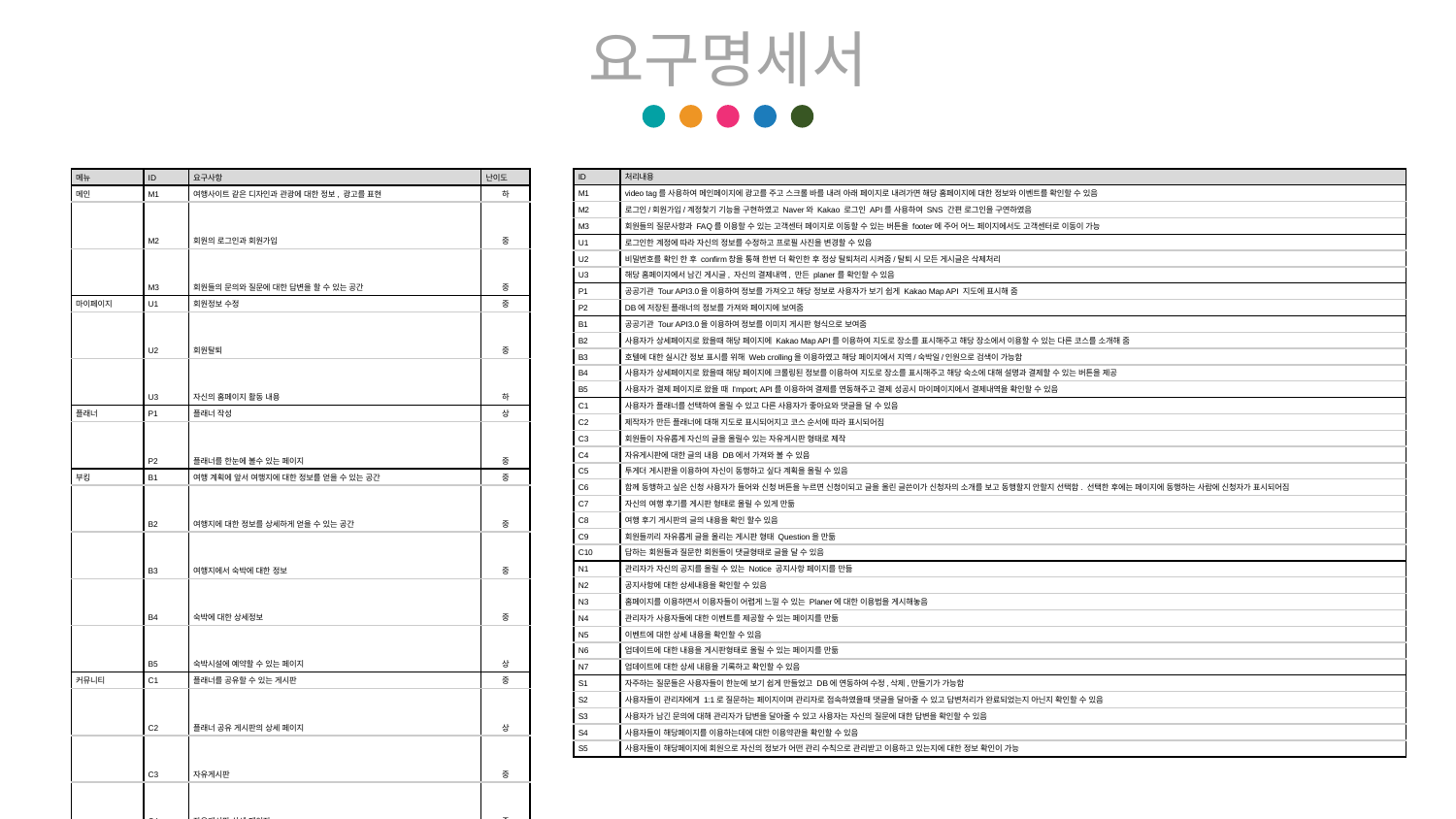

요구명세서

| ID | 처리내용 |
| --- | --- |
| M1 | video tag를 사용하여 메인페이지에 광고를 주고 스크롤 바를 내려 아래 페이지로 내려가면 해당 홈페이지에 대한 정보와 이벤트를 확인할 수 있음 |
| M2 | 로그인/회원가입/계정찾기 기능을 구현하였고 Naver와 Kakao 로그인 API를 사용하여 SNS 간편 로그인을 구연하였음 |
| M3 | 회원들의 질문사항과 FAQ를 이용할 수 있는 고객센터 페이지로 이동할 수 있는 버튼을 footer에 주어 어느 페이지에서도 고객센터로 이동이 가능 |
| U1 | 로그인한 계정에 따라 자신의 정보를 수정하고 프로필 사진을 변경할 수 있음 |
| U2 | 비밀번호를 확인 한 후 confirm창을 통해 한번 더 확인한 후 정상 탈퇴처리 시켜줌/탈퇴 시 모든 게시글은 삭제처리 |
| U3 | 해당 홈페이지에서 남긴 게시글, 자신의 결제내역, 만든 planer를 확인할 수 있음 |
| P1 | 공공기관 Tour API3.0을 이용하여 정보를 가져오고 해당 정보로 사용자가 보기 쉽게 Kakao Map API 지도에 표시해 줌 |
| P2 | DB에 저장된 플래너의 정보를 가져와 페이지에 보여줌 |
| B1 | 공공기관 Tour API3.0을 이용하여 정보를 이미지 게시판 형식으로 보여줌 |
| B2 | 사용자가 상세페이지로 왔을때 해당 페이지에 Kakao Map API를 이용하여 지도로 장소를 표시해주고 해당 장소에서 이용할 수 있는 다른 코스를 소개해 줌 |
| B3 | 호텔에 대한 실시간 정보 표시를 위해 Web crolling을 이용하였고 해당 페이지에서 지역/숙박일/인원으로 검색이 가능함 |
| B4 | 사용자가 상세페이지로 왔을때 해당 페이지에 크롤링된 정보를 이용하여 지도로 장소를 표시해주고 해당 숙소에 대해 설명과 결제할 수 있는 버튼을 제공 |
| B5 | 사용자가 결제 페이지로 왔을 때 I'mport; API를 이용하여 결제를 연동해주고 결제 성공시 마이페이지에서 결제내역을 확인할 수 있음 |
| C1 | 사용자가 플래너를 선택하여 올릴 수 있고 다른 사용자가 좋아요와 댓글을 달 수 있음 |
| C2 | 제작자가 만든 플래너에 대해 지도로 표시되어지고 코스 순서에 따라 표시되어짐 |
| C3 | 회원들이 자유롭게 자신의 글을 올릴수 있는 자유게시판 형태로 제작 |
| C4 | 자유게시판에 대한 글의 내용 DB에서 가져와 볼 수 있음 |
| C5 | 투게더 게시판을 이용하여 자신이 동행하고 싶다 계획을 올릴 수 있음 |
| C6 | 함께 동행하고 싶은 신청 사용자가 들어와 신청 버튼을 누르면 신청이되고 글을 올린 글쓴이가 신청자의 소개를 보고 동행할지 안할지 선택함. 선택한 후에는 페이지에 동행하는 사람에 신청자가 표시되어짐 |
| C7 | 자신의 여행 후기를 게시판 형태로 올릴 수 있게 만듦 |
| C8 | 여행 후기 게시판의 글의 내용을 확인 할수 있음 |
| C9 | 회원들끼리 자유롭게 글을 올리는 게시판 형태 Question을 만듦 |
| C10 | 답하는 회원들과 질문한 회원들이 댓글형태로 글을 달 수 있음 |
| N1 | 관리자가 자신의 공지를 올릴 수 있는 Notice 공지사항 페이지를 만듦 |
| N2 | 공지사항에 대한 상세내용을 확인할 수 있음 |
| N3 | 홈페이지를 이용하면서 이용자들이 어렵게 느낄 수 있는 Planer에 대한 이용법을 게시해놓음 |
| N4 | 관리자가 사용자들에 대한 이벤트를 제공할 수 있는 페이지를 만듦 |
| N5 | 이벤트에 대한 상세 내용을 확인할 수 있음 |
| N6 | 업데이트에 대한 내용을 게시판형태로 올릴 수 있는 페이지를 만듦 |
| N7 | 업데이트에 대한 상세 내용을 기록하고 확인할 수 있음 |
| S1 | 자주하는 질문들은 사용자들이 한눈에 보기 쉽게 만들었고 DB에 연동하여 수정,삭제,만들기가 가능함 |
| S2 | 사용자들이 관리자에게 1:1로 질문하는 페이지이며 관리자로 접속하였을때 댓글을 달아줄 수 있고 답변처리가 완료되었는지 아닌지 확인할 수 있음 |
| S3 | 사용자가 남긴 문의에 대해 관리자가 답변을 달아줄 수 있고 사용자는 자신의 질문에 대한 답변을 확인할 수 있음 |
| S4 | 사용자들이 해당페이지를 이용하는데에 대한 이용약관을 확인할 수 있음 |
| S5 | 사용자들이 해당페이지에 회원으로 자신의 정보가 어떤 관리 수칙으로 관리받고 이용하고 있는지에 대한 정보 확인이 가능 |
| 메뉴 | ID | 요구사항 | 난이도 |
| --- | --- | --- | --- |
| 메인 | M1 | 여행사이트 같은 디자인과 관광에 대한 정보, 광고를 표현 | 하 |
|  | M2 | 회원의 로그인과 회원가입 | 중 |
|  | M3 | 회원들의 문의와 질문에 대한 답변을 할 수 있는 공간 | 중 |
| 마이페이지 | U1 | 회원정보 수정 | 중 |
|  | U2 | 회원탈퇴 | 중 |
|  | U3 | 자신의 홈페이지 활동 내용 | 하 |
| 플래너 | P1 | 플래너 작성 | 상 |
|  | P2 | 플래너를 한눈에 볼수 있는 페이지 | 중 |
| 부킹 | B1 | 여행 계획에 앞서 여행지에 대한 정보를 얻을 수 있는 공간 | 중 |
|  | B2 | 여행지에 대한 정보를 상세하게 얻을 수 있는 공간 | 중 |
|  | B3 | 여행지에서 숙박에 대한 정보 | 중 |
|  | B4 | 숙박에 대한 상세정보 | 중 |
|  | B5 | 숙박시설에 예약할 수 있는 페이지 | 상 |
| 커뮤니티 | C1 | 플래너를 공유할 수 있는 게시판 | 중 |
|  | C2 | 플래너 공유 게시판의 상세 페이지 | 상 |
|  | C3 | 자유게시판 | 중 |
|  | C4 | 자유게시판 상세 페이지 | 중 |
|  | C5 | 여행을 하면서 새로운 사람들과 함께 여행을 계획하고 만날 수 있는 공간 | 중 |
|  | C6 | 투게더의 상세 페이지 | 상 |
|  | C7 | 자신의 여행 후기와 여행에 대한 정보를 얻을 수 있는 페이지 | 중 |
|  | C8 | 커뮤니티의 상세 페이지 | 중 |
|  | C9 | 회원들끼리 서로 질문하고 답하여 정보를 주고받는 페이지 | 중 |
|  | C10 | question 상세 페이지 | 중 |
| 공지 | N1 | 관리자의 공지 페이지 | 중 |
|  | N2 | 공지 상세 페이지 | 중 |
|  | N3 | 홈페이지 이용에 대한 정보 | 하 |
|  | N4 | 회원들에게 이벤트를 제공하는 페이지 | 중 |
|  | N5 | 이벤트 상세페이지 | 중 |
|  | N6 | 업데이트 내용을 제공하는 페이지 | 중 |
|  | N7 | 업데이트 상세 페이지 | 중 |
| 고객센터 | S1 | FAQ 페이지 | 중 |
|  | S2 | 1:1 문의 페이지 | 중 |
|  | S3 | 1:1 문의 상세 페이지 | 중 |
|  | S4 | 이용약관 | 하 |
|  | S5 | 개인정보 관리수칙 | 하 |